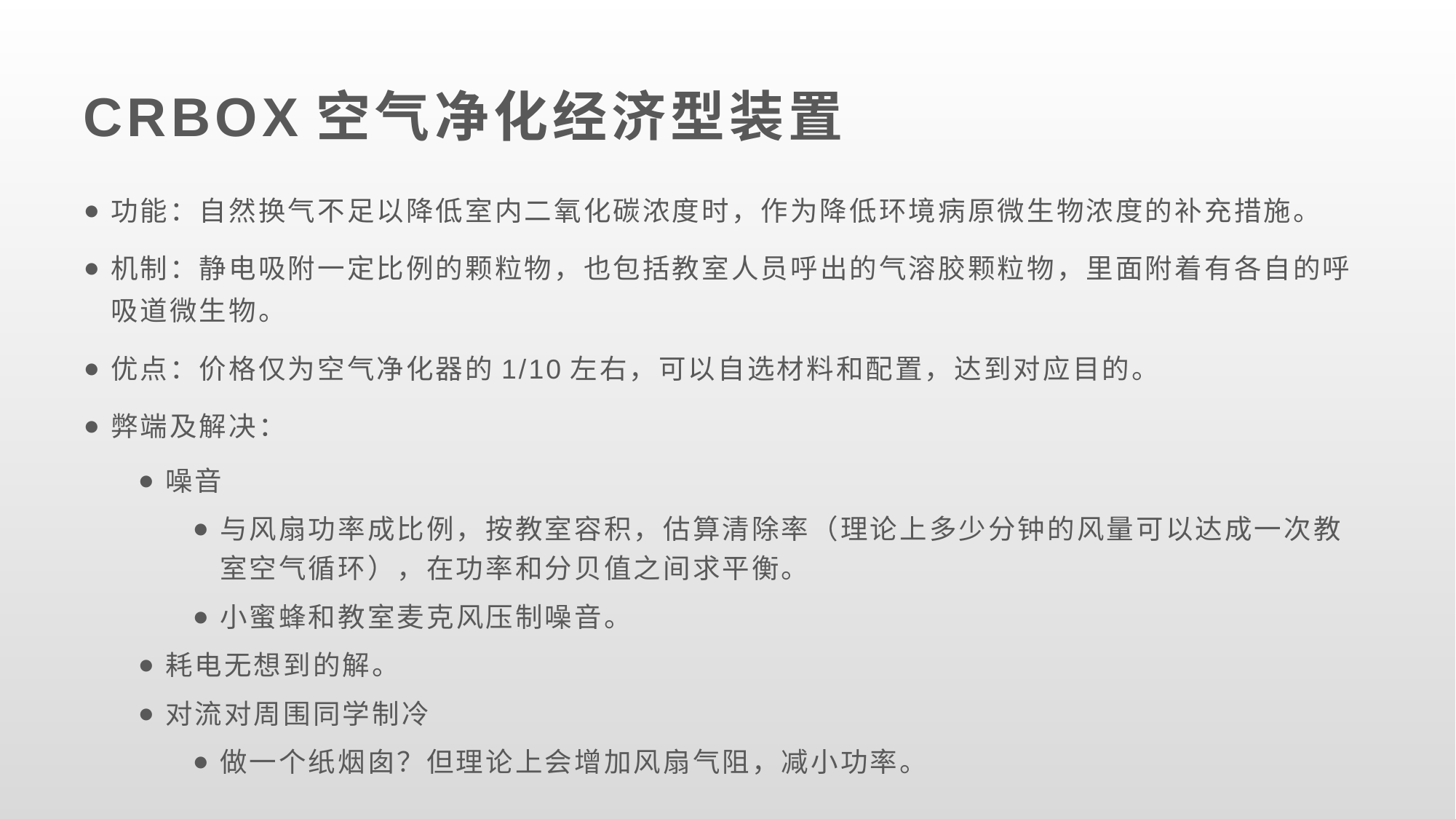

# CRBOX空气净化经济型装置
功能：自然换气不足以降低室内二氧化碳浓度时，作为降低环境病原微生物浓度的补充措施。
机制：静电吸附一定比例的颗粒物，也包括教室人员呼出的气溶胶颗粒物，里面附着有各自的呼吸道微生物。
优点：价格仅为空气净化器的1/10左右，可以自选材料和配置，达到对应目的。
弊端及解决：
噪音
与风扇功率成比例，按教室容积，估算清除率（理论上多少分钟的风量可以达成一次教室空气循环），在功率和分贝值之间求平衡。
小蜜蜂和教室麦克风压制噪音。
耗电无想到的解。
对流对周围同学制冷
做一个纸烟囱？但理论上会增加风扇气阻，减小功率。